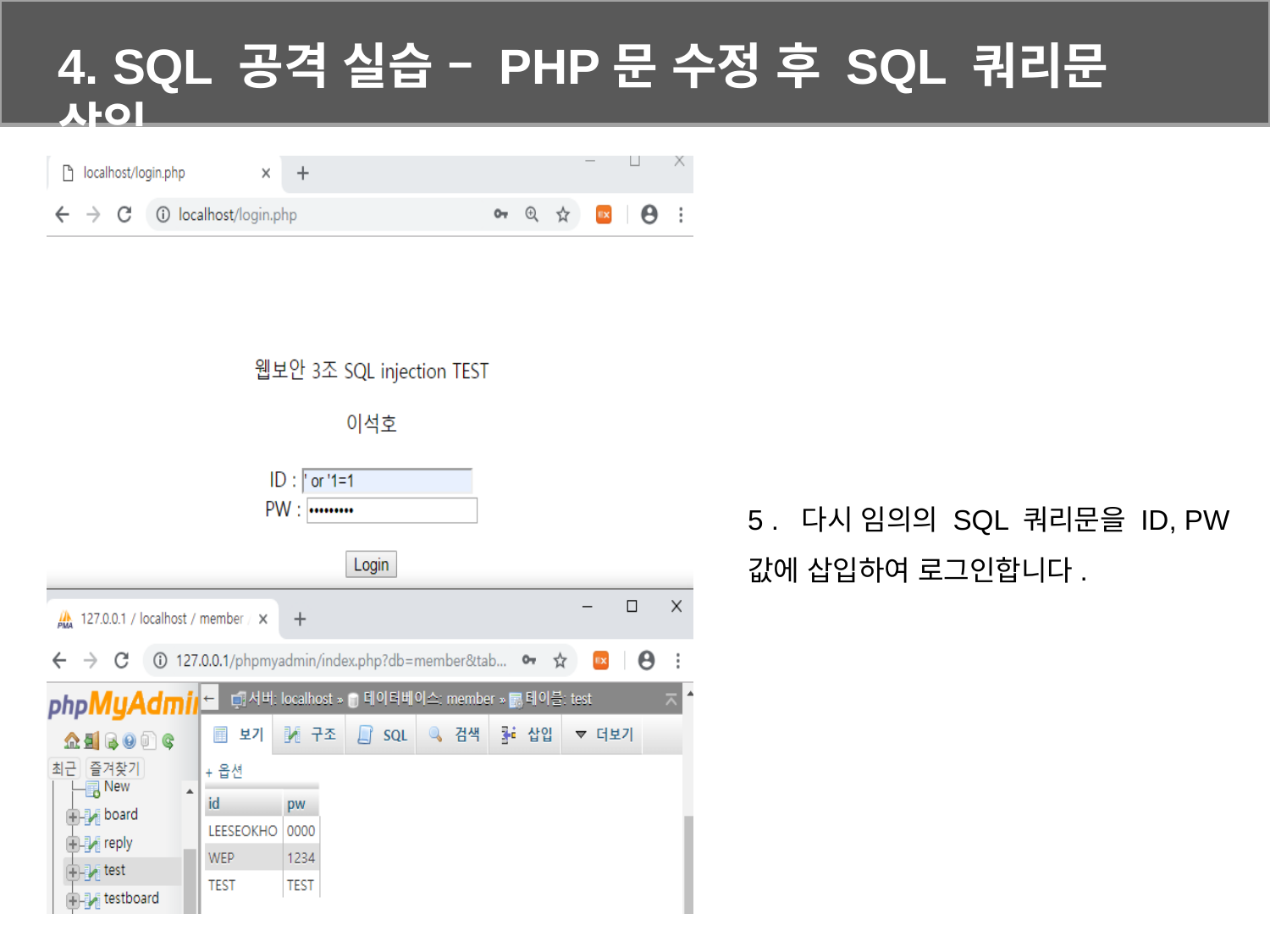

4. SQL 공격 실습 – PHP문 수정 후 SQL 쿼리문 삽입
5 .  다시 임의의 SQL 쿼리문을 ID, PW 값에 삽입하여 로그인합니다.